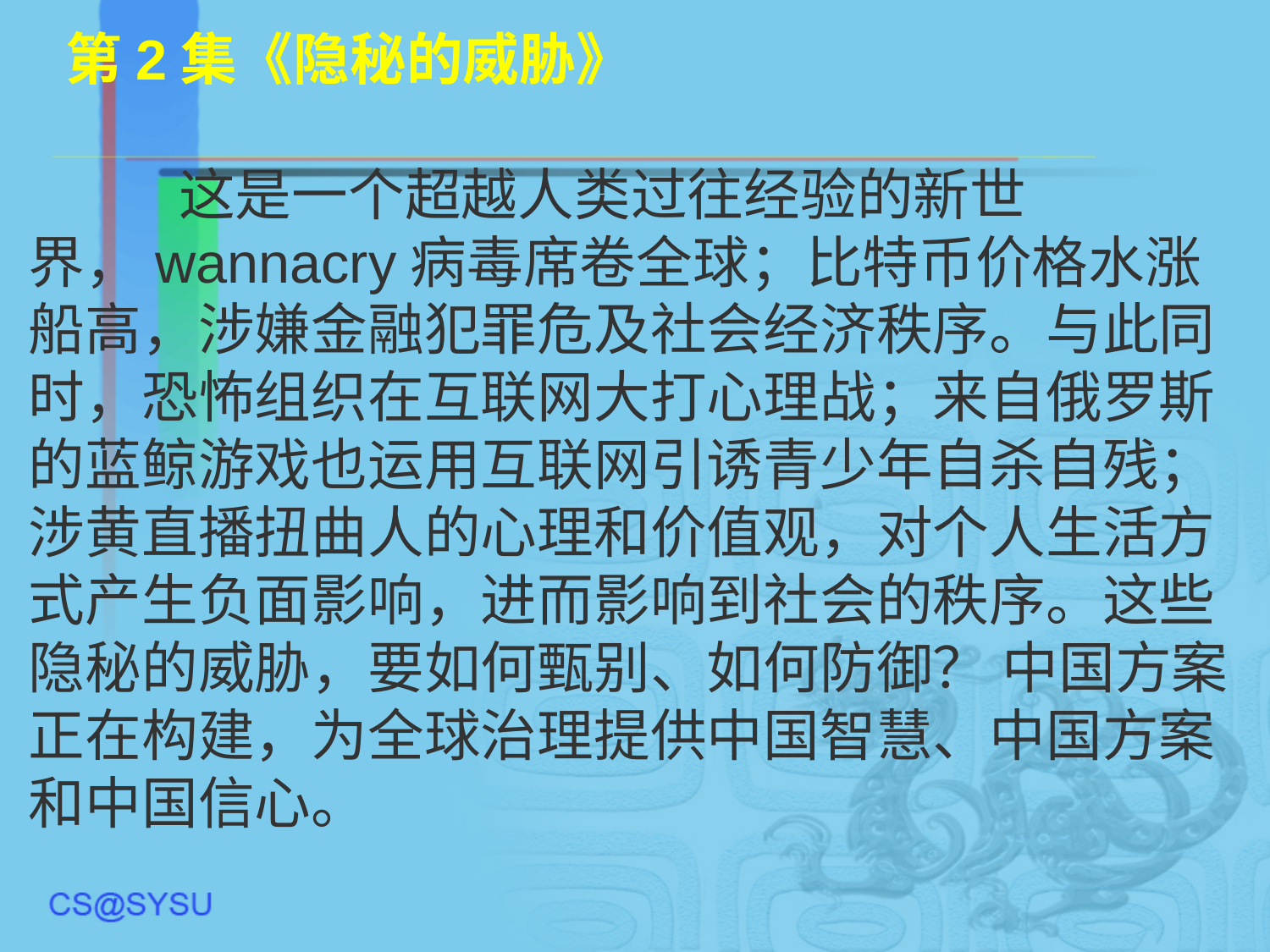

第2集《隐秘的威胁》

　　这是一个超越人类过往经验的新世界，wannacry病毒席卷全球；比特币价格水涨船高，涉嫌金融犯罪危及社会经济秩序。与此同时，恐怖组织在互联网大打心理战；来自俄罗斯的蓝鲸游戏也运用互联网引诱青少年自杀自残；涉黄直播扭曲人的心理和价值观，对个人生活方式产生负面影响，进而影响到社会的秩序。这些隐秘的威胁，要如何甄别、如何防御？ 中国方案正在构建，为全球治理提供中国智慧、中国方案和中国信心。
36